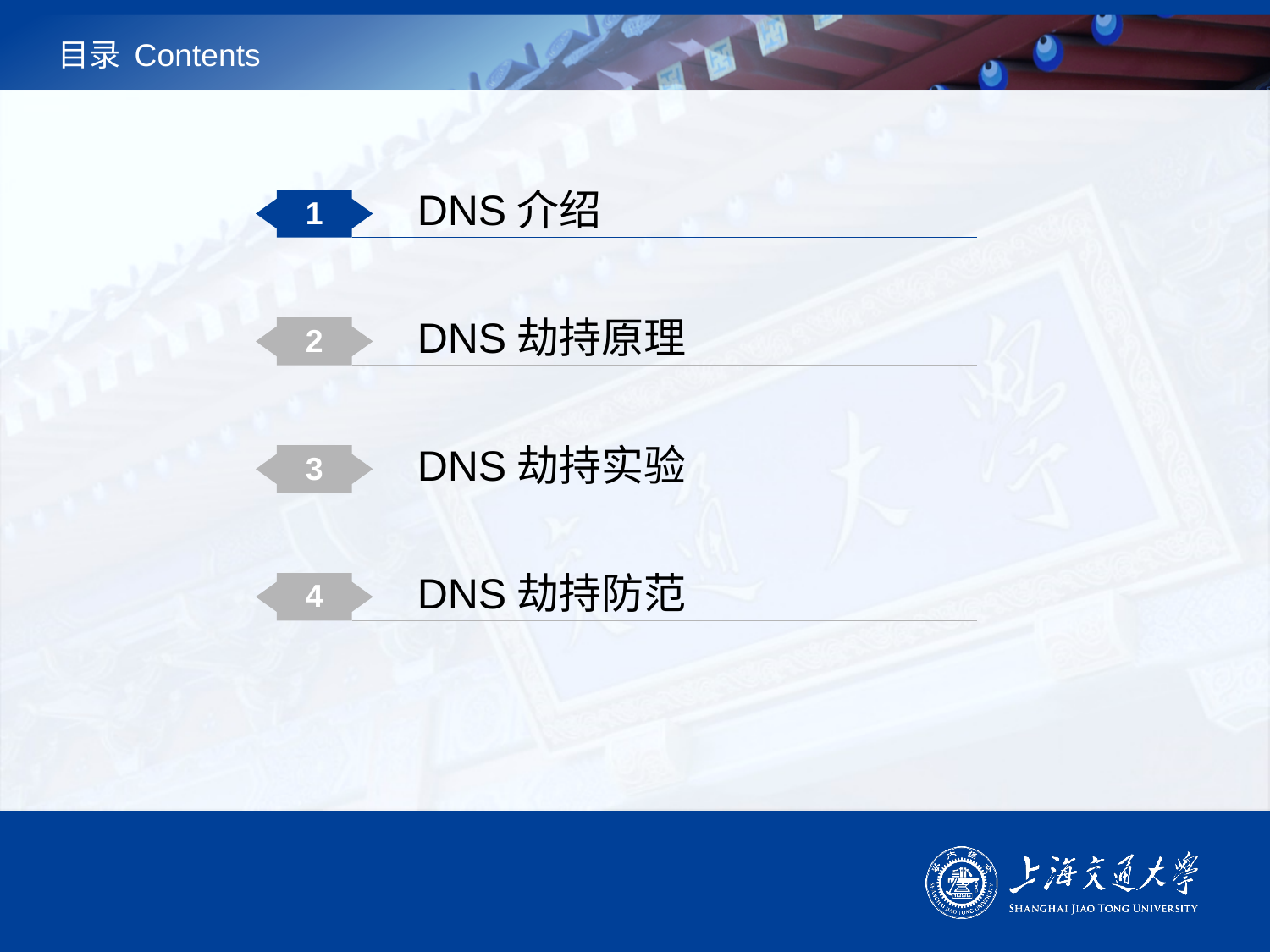

# 目录 Contents
DNS介绍
1

DNS劫持原理
2

DNS劫持实验
3

DNS劫持防范
4